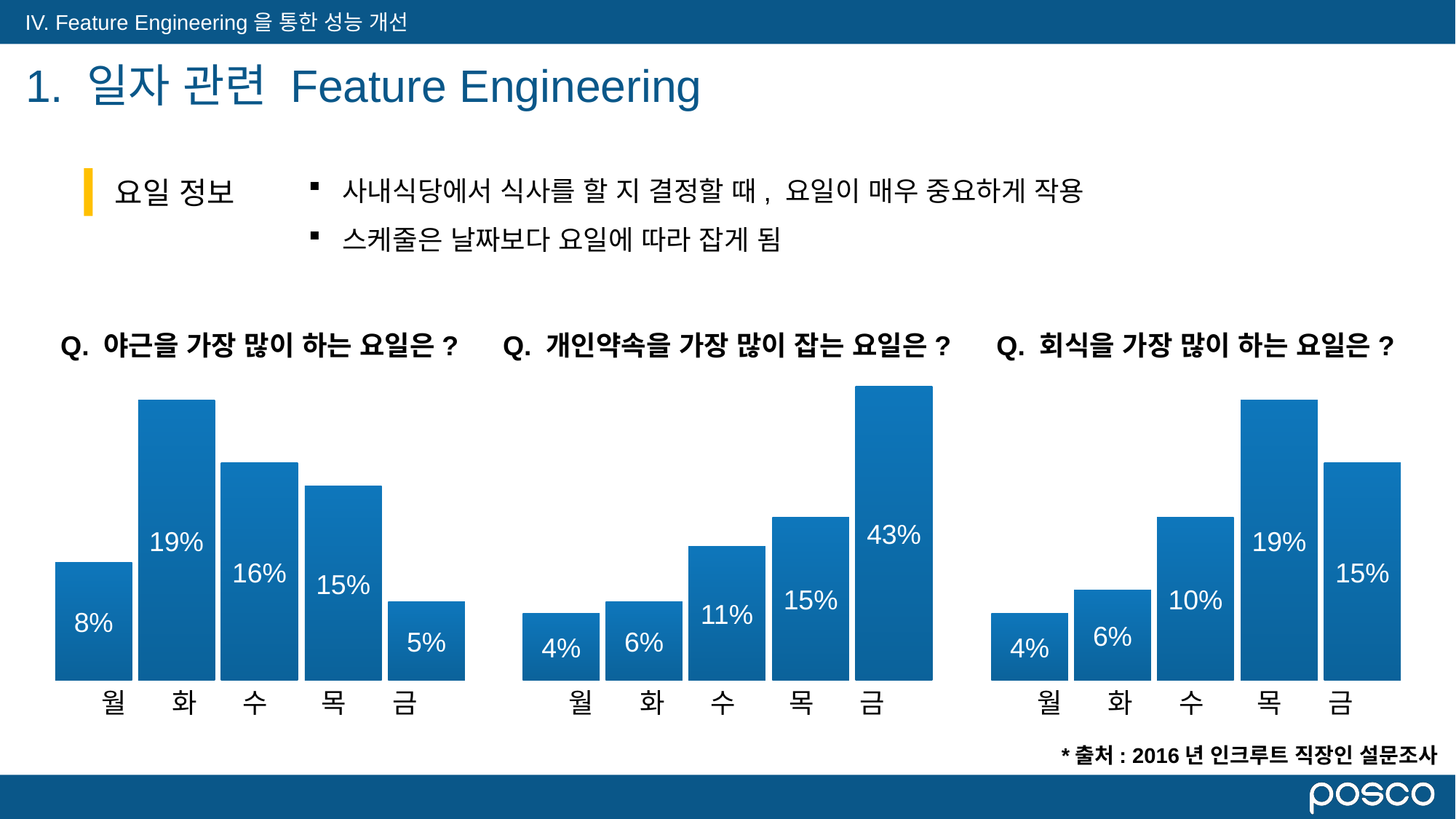

# 1. 일자 관련 Feature Engineering

요일 정보
사내식당에서 식사를 할 지 결정할 때, 요일이 매우 중요하게 작용
스케줄은 날짜보다 요일에 따라 잡게 됨
Q. 야근을 가장 많이 하는 요일은?
19%
16%
15%
8%
5%
월      화      수       목      금
Q. 개인약속을 가장 많이 잡는 요일은?
43%
~
~
15%
11%
6%
4%
월      화      수       목      금
Q. 회식을 가장 많이 하는 요일은?
19%
15%
10%
6%
4%
월      화      수       목      금
*출처: 2016년 인크루트 직장인 설문조사